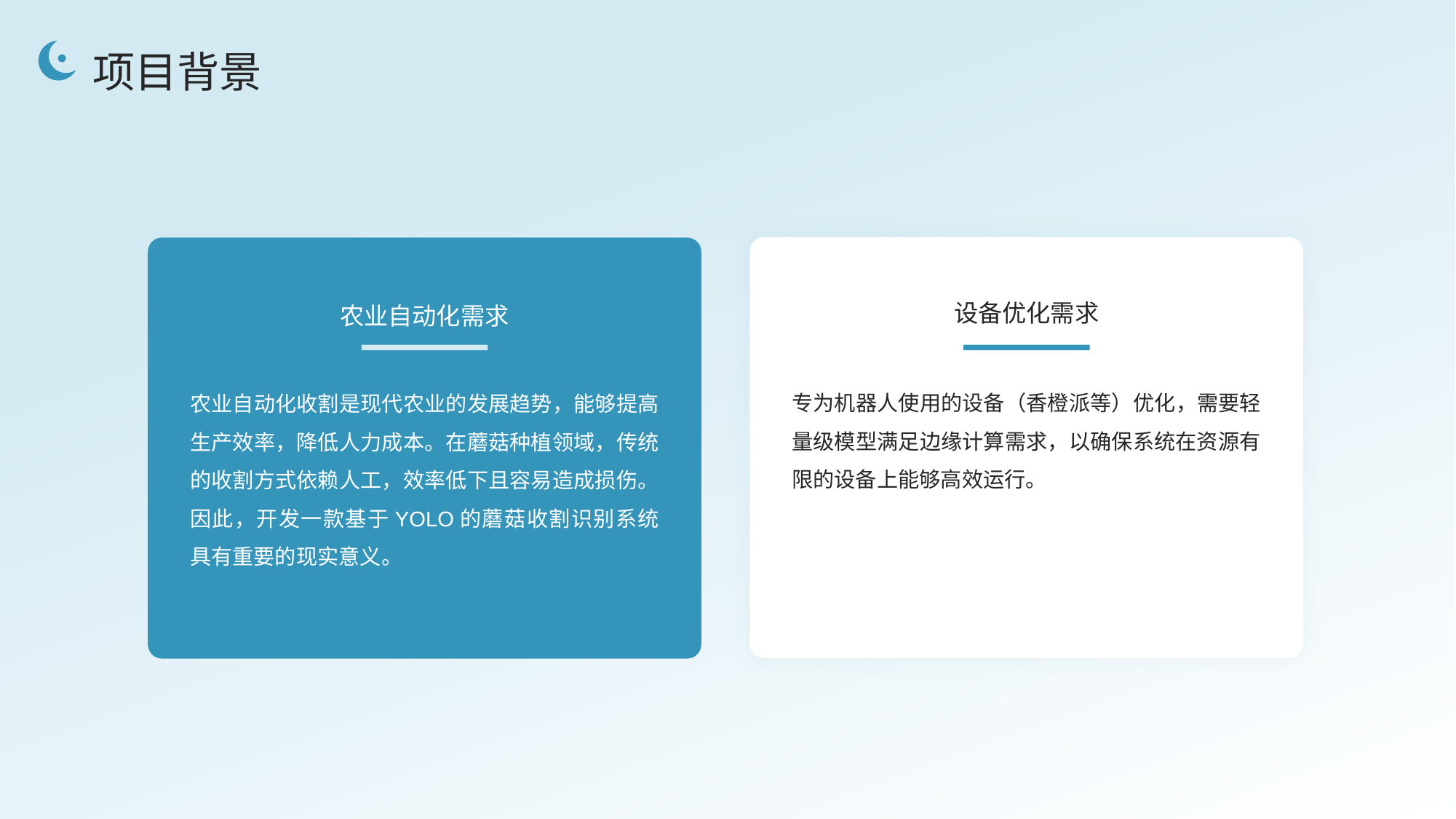

项目背景

农业自动化需求
设备优化需求

专为机器人使用的设备（香橙派等）优化，需要轻量级模型满足边缘计算需求，以确保系统在资源有限的设备上能够高效运行。
农业自动化收割是现代农业的发展趋势，能够提高生产效率，降低人力成本。在蘑菇种植领域，传统的收割方式依赖人工，效率低下且容易造成损伤。因此，开发一款基于YOLO的蘑菇收割识别系统具有重要的现实意义。